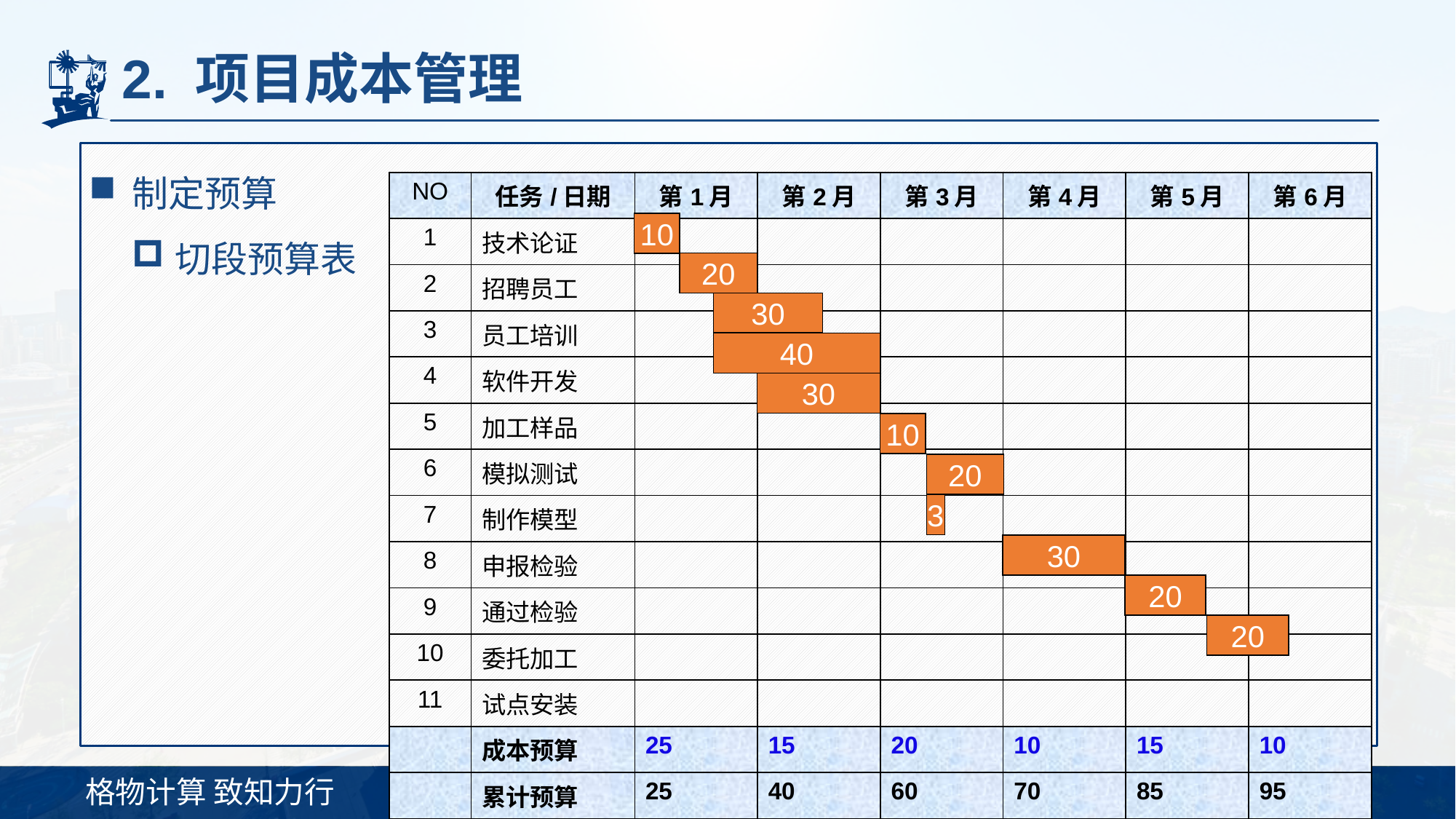

# 2. 项目成本管理
制定预算
切段预算表
| NO | 任务/日期 | 第1月 | 第2月 | 第3月 | 第4月 | 第5月 | 第6月 |
| --- | --- | --- | --- | --- | --- | --- | --- |
| 1 | 技术论证 |  |  |  |  |  |  |
| 2 | 招聘员工 |  |  |  |  |  |  |
| 3 | 员工培训 |  |  |  |  |  |  |
| 4 | 软件开发 |  |  |  |  |  |  |
| 5 | 加工样品 |  |  |  |  |  |  |
| 6 | 模拟测试 |  |  |  |  |  |  |
| 7 | 制作模型 |  |  |  |  |  |  |
| 8 | 申报检验 |  |  |  |  |  |  |
| 9 | 通过检验 |  |  |  |  |  |  |
| 10 | 委托加工 |  |  |  |  |  |  |
| 11 | 试点安装 |  |  |  |  |  |  |
|  | 成本预算 | 25 | 15 | 20 | 10 | 15 | 10 |
|  | 累计预算 | 25 | 40 | 60 | 70 | 85 | 95 |
10
20
30
40
30
10
20
3
30
20
20
117